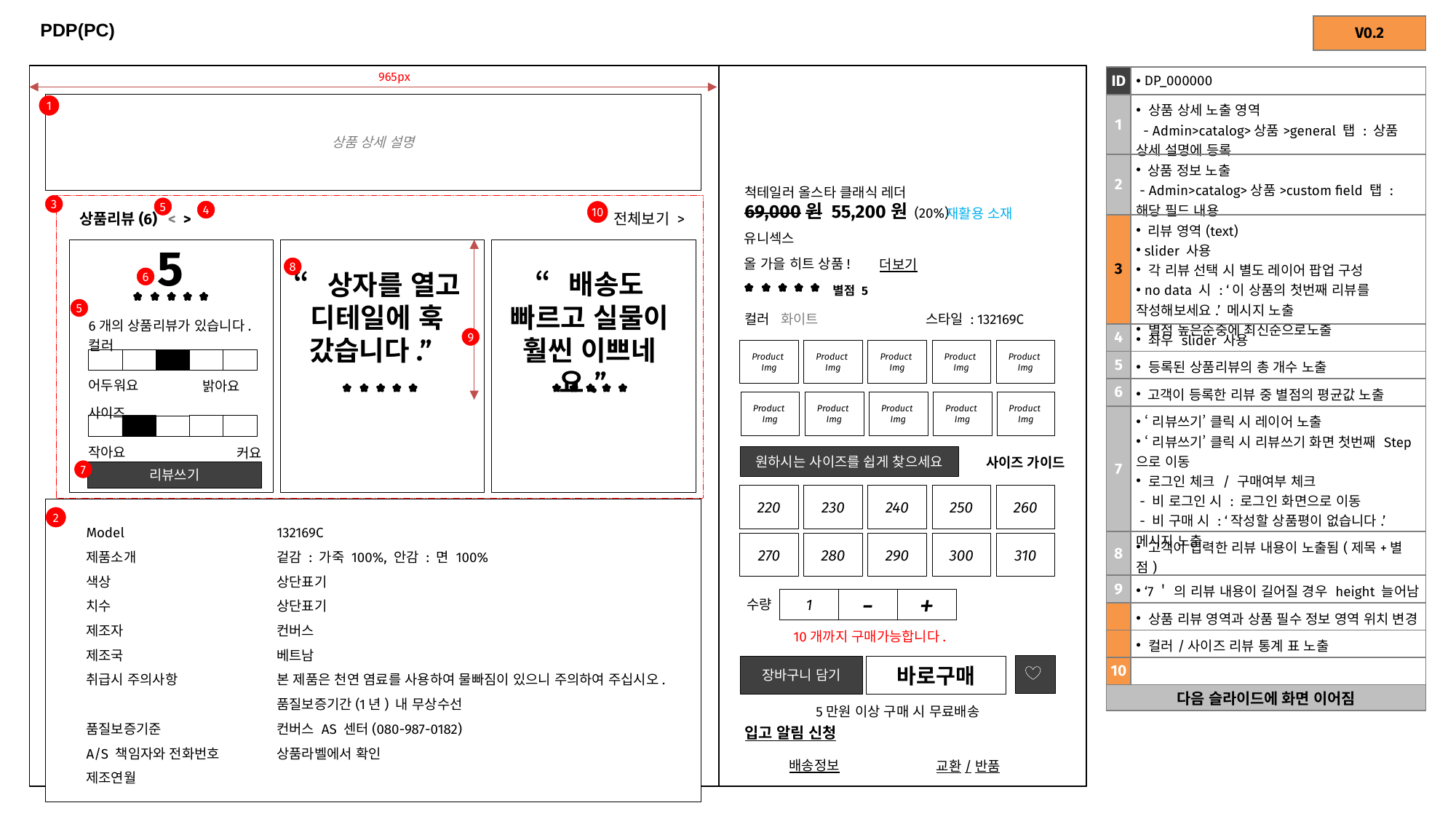

# PDP(PC)

| V0.2 |
| --- |
965px

| ID | DP\_000000 |
| --- | --- |
| 1 | 상품 상세 노출 영역 - Admin>catalog>상품>general 탭 : 상품 상세 설명에 등록 |
| 2 | 상품 정보 노출 - Admin>catalog>상품>custom field 탭 : 해당 필드 내용 |
| 3 | 리뷰 영역(text) slider 사용 각 리뷰 선택 시 별도 레이어 팝업 구성 no data 시 : ‘이 상품의 첫번째 리뷰를 작성해보세요.’ 메시지 노출 별점 높은순중에 최신순으로노출 |
| 4 | 좌우 slider 사용 |
| 5 | 등록된 상품리뷰의 총 개수 노출 |
| 6 | 고객이 등록한 리뷰 중 별점의 평균값 노출 |
| 7 | ‘리뷰쓰기’ 클릭 시 레이어 노출 ‘리뷰쓰기’ 클릭 시 리뷰쓰기 화면 첫번째 Step 으로 이동 로그인 체크 / 구매여부 체크 - 비 로그인 시 : 로그인 화면으로 이동 - 비 구매 시 : ‘작성할 상품평이 없습니다.’ 메시지 노출 |
| 8 | 고객이 입력한 리뷰 내용이 노출됨(제목+별점) |
| 9 | ‘7＇ 의 리뷰 내용이 길어질 경우 height 늘어남 |
|  | 상품 리뷰 영역과 상품 필수 정보 영역 위치 변경 |
|  | 컬러/사이즈 리뷰 통계 표 노출 |
| 10 |  |
| 다음 슬라이드에 화면 이어짐 |  |
상품 상세 설명
1
 X
척테일러 올스타 클래식 레더
69,000원 55,200원 (20%)
3

5
재활용 소재

4
10
상품리뷰(6)   <  >
전체보기 >
유니섹스
5

올 가을 히트 상품!
더보기
8
“배송도 빠르고 실물이 훨씬 이쁘네요.”
“상자를 열고 디테일에 훅 갔습니다.”
6
별점 5

5
6개의 상품리뷰가 있습니다.
컬러   화이트                            스타일 : 132169C
컬러

어두워요
밝아요
사이즈

작아요
커요
9
Product
Img
Product
Img
Product
Img
Product
Img
Product
Img

Product
Img
Product
Img
Product
Img
Product
Img
Product
Img
원하시는 사이즈를 쉽게 찾으세요
사이즈 가이드
7
리뷰쓰기
220
230
240
250
260

2
Model
제품소개
색상
치수
제조자
제조국
취급시 주의사항

품질보증기준
A/S 책임자와 전화번호
제조연월
132169C
겉감 : 가죽 100%, 안감 : 면 100%
상단표기
상단표기
컨버스
베트남
본 제품은 천연 염료를 사용하여 물빠짐이 있으니 주의하여 주십시오.
품질보증기간(1년) 내 무상수선
컨버스 AS 센터(080-987-0182)
상품라벨에서 확인
270
280
290
300
310
 수량
1
-
+
10개까지 구매가능합니다.

장바구니 담기
바로구매

5만원 이상 구매 시 무료배송
입고 알림 신청
배송정보
교환/반품